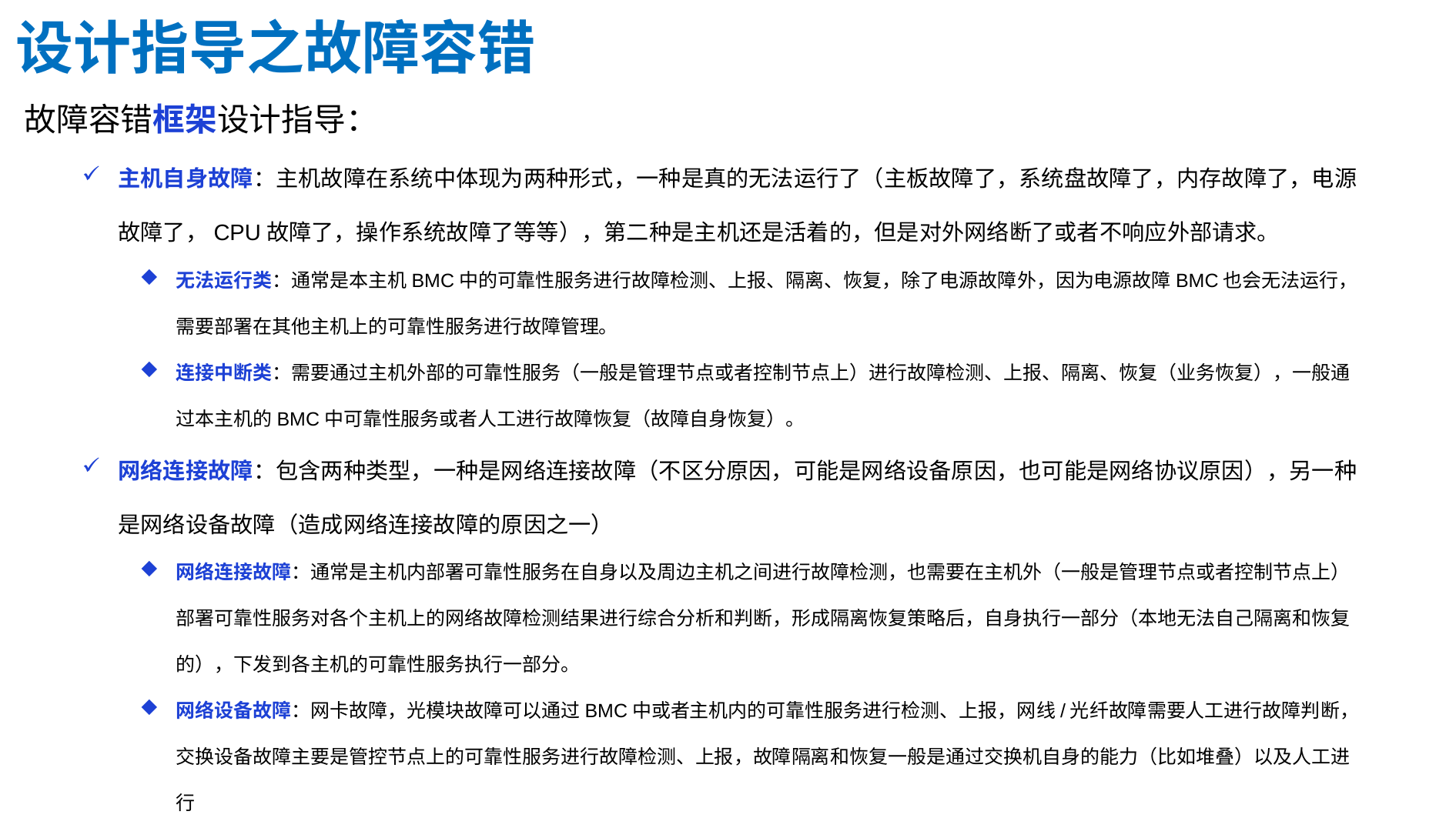

设计指导之故障容错
故障容错框架设计指导：
主机自身故障：主机故障在系统中体现为两种形式，一种是真的无法运行了（主板故障了，系统盘故障了，内存故障了，电源故障了，CPU故障了，操作系统故障了等等），第二种是主机还是活着的，但是对外网络断了或者不响应外部请求。
无法运行类：通常是本主机BMC中的可靠性服务进行故障检测、上报、隔离、恢复，除了电源故障外，因为电源故障BMC也会无法运行，需要部署在其他主机上的可靠性服务进行故障管理。
连接中断类：需要通过主机外部的可靠性服务（一般是管理节点或者控制节点上）进行故障检测、上报、隔离、恢复（业务恢复），一般通过本主机的BMC中可靠性服务或者人工进行故障恢复（故障自身恢复）。
网络连接故障：包含两种类型，一种是网络连接故障（不区分原因，可能是网络设备原因，也可能是网络协议原因），另一种是网络设备故障（造成网络连接故障的原因之一）
网络连接故障：通常是主机内部署可靠性服务在自身以及周边主机之间进行故障检测，也需要在主机外（一般是管理节点或者控制节点上）部署可靠性服务对各个主机上的网络故障检测结果进行综合分析和判断，形成隔离恢复策略后，自身执行一部分（本地无法自己隔离和恢复的），下发到各主机的可靠性服务执行一部分。
网络设备故障：网卡故障，光模块故障可以通过BMC中或者主机内的可靠性服务进行检测、上报，网线/光纤故障需要人工进行故障判断，交换设备故障主要是管控节点上的可靠性服务进行故障检测、上报，故障隔离和恢复一般是通过交换机自身的能力（比如堆叠）以及人工进行